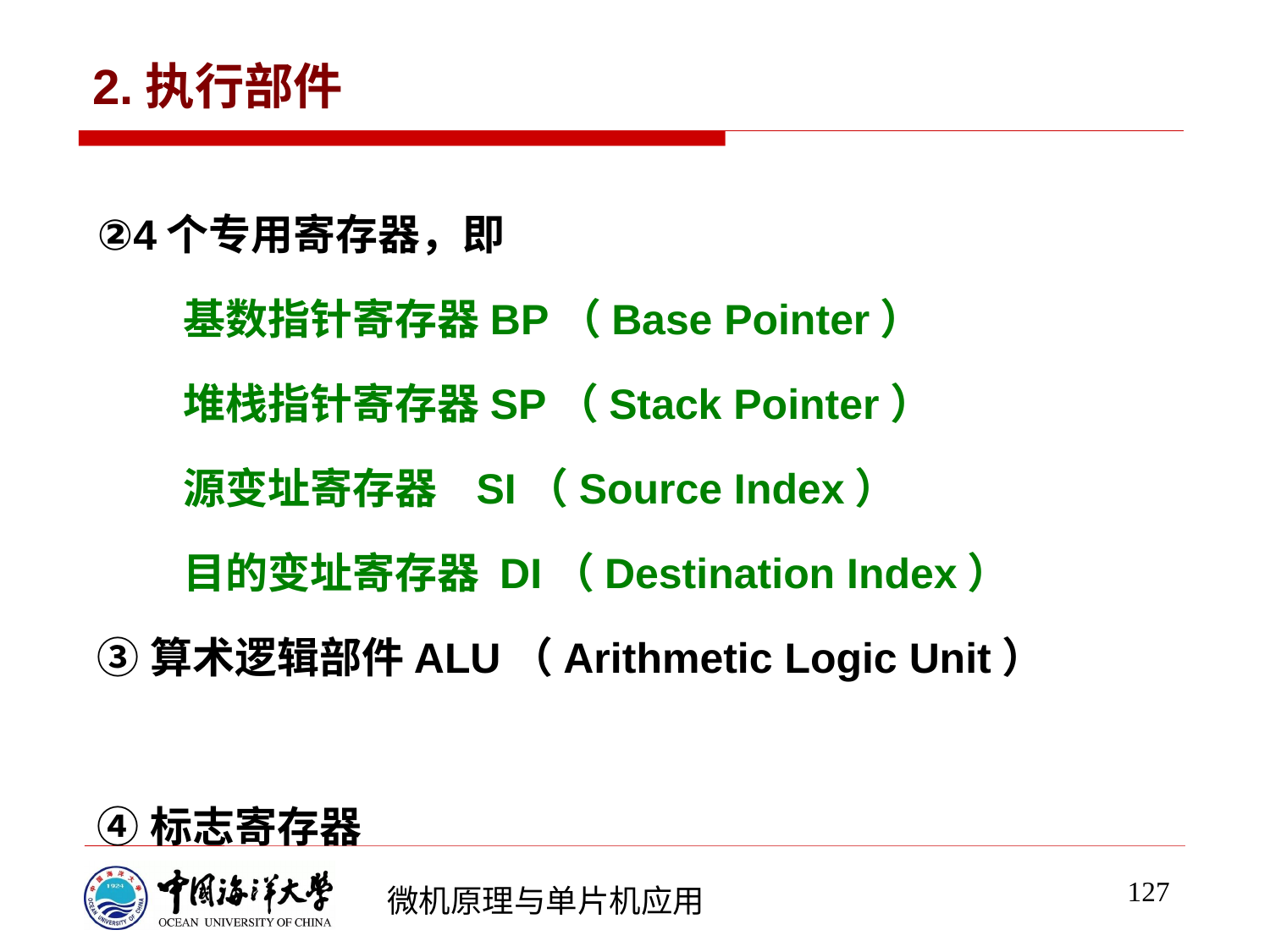

# 2.执行部件
②4个专用寄存器，即
        基数指针寄存器BP（Base Pointer）
        堆栈指针寄存器SP（Stack Pointer）
        源变址寄存器   SI（Source Index）
        目的变址寄存器 DI（Destination Index）
③算术逻辑部件ALU（Arithmetic Logic Unit）

④标志寄存器
127